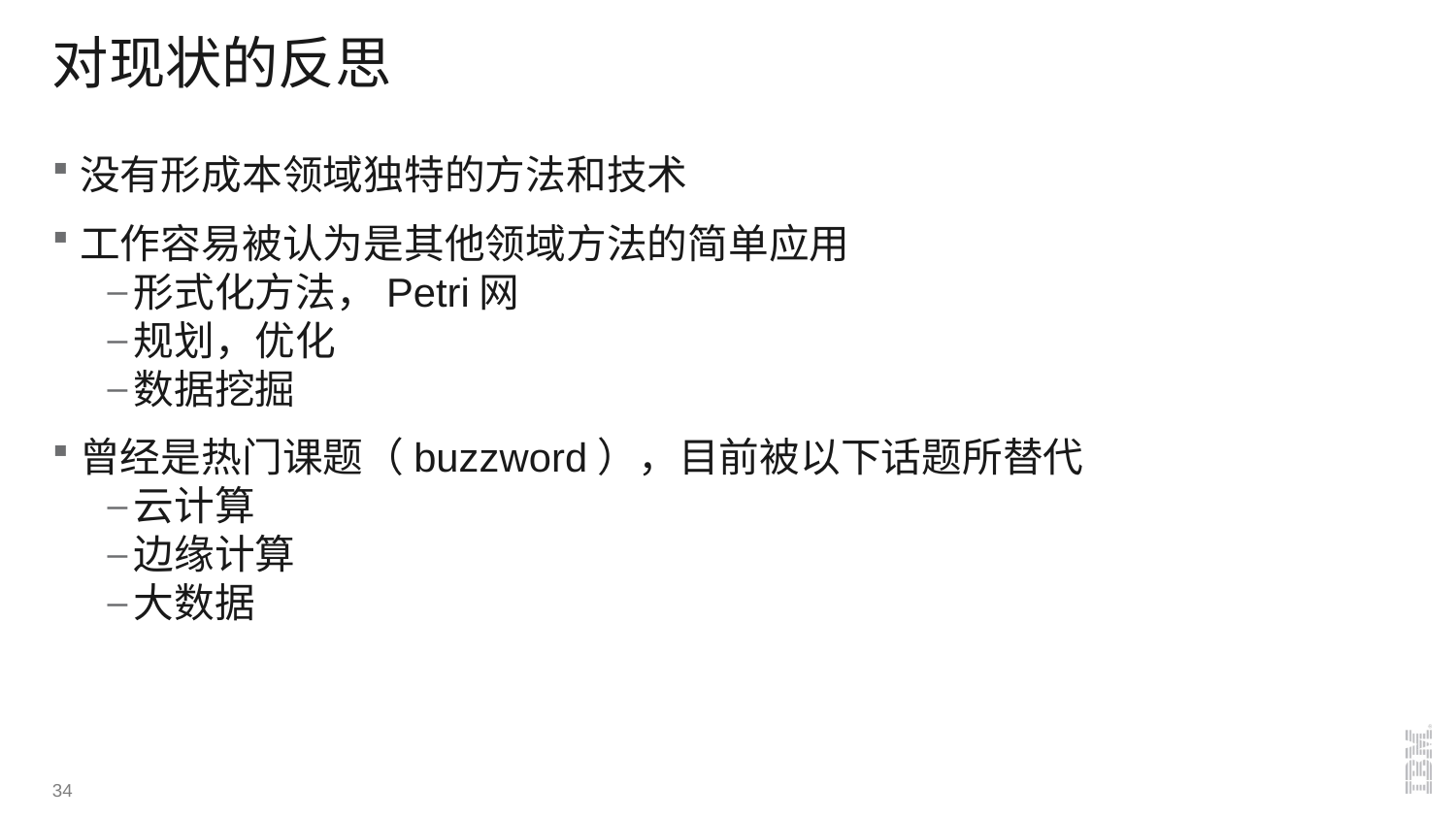

# 对现状的反思
没有形成本领域独特的方法和技术
工作容易被认为是其他领域方法的简单应用
形式化方法，Petri网
规划，优化
数据挖掘
曾经是热门课题（buzzword），目前被以下话题所替代
云计算
边缘计算
大数据

34